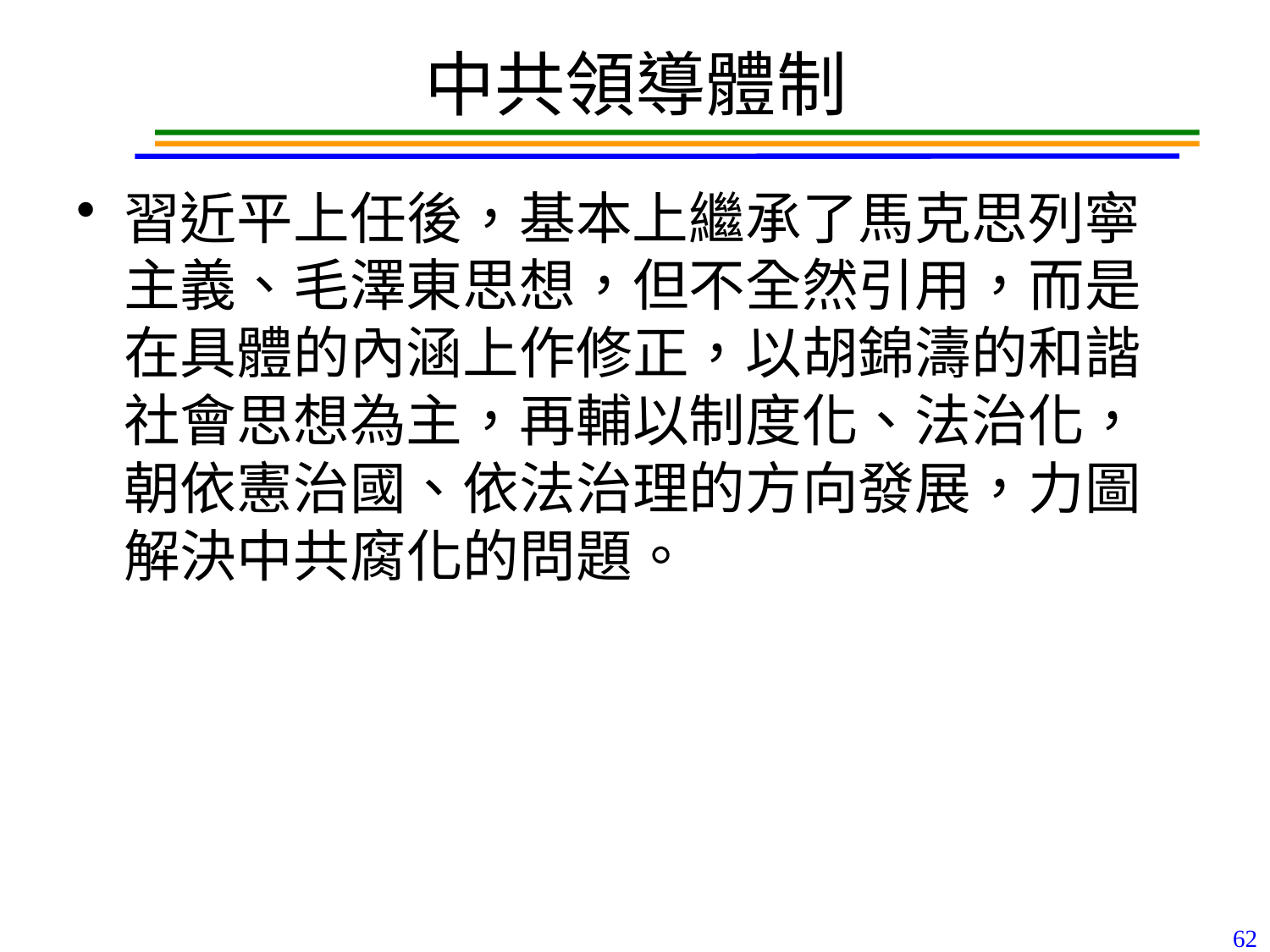

# 中共領導體制
習近平上任後，基本上繼承了馬克思列寧主義、毛澤東思想，但不全然引用，而是在具體的內涵上作修正，以胡錦濤的和諧社會思想為主，再輔以制度化、法治化，朝依憲治國、依法治理的方向發展，力圖解決中共腐化的問題。

62